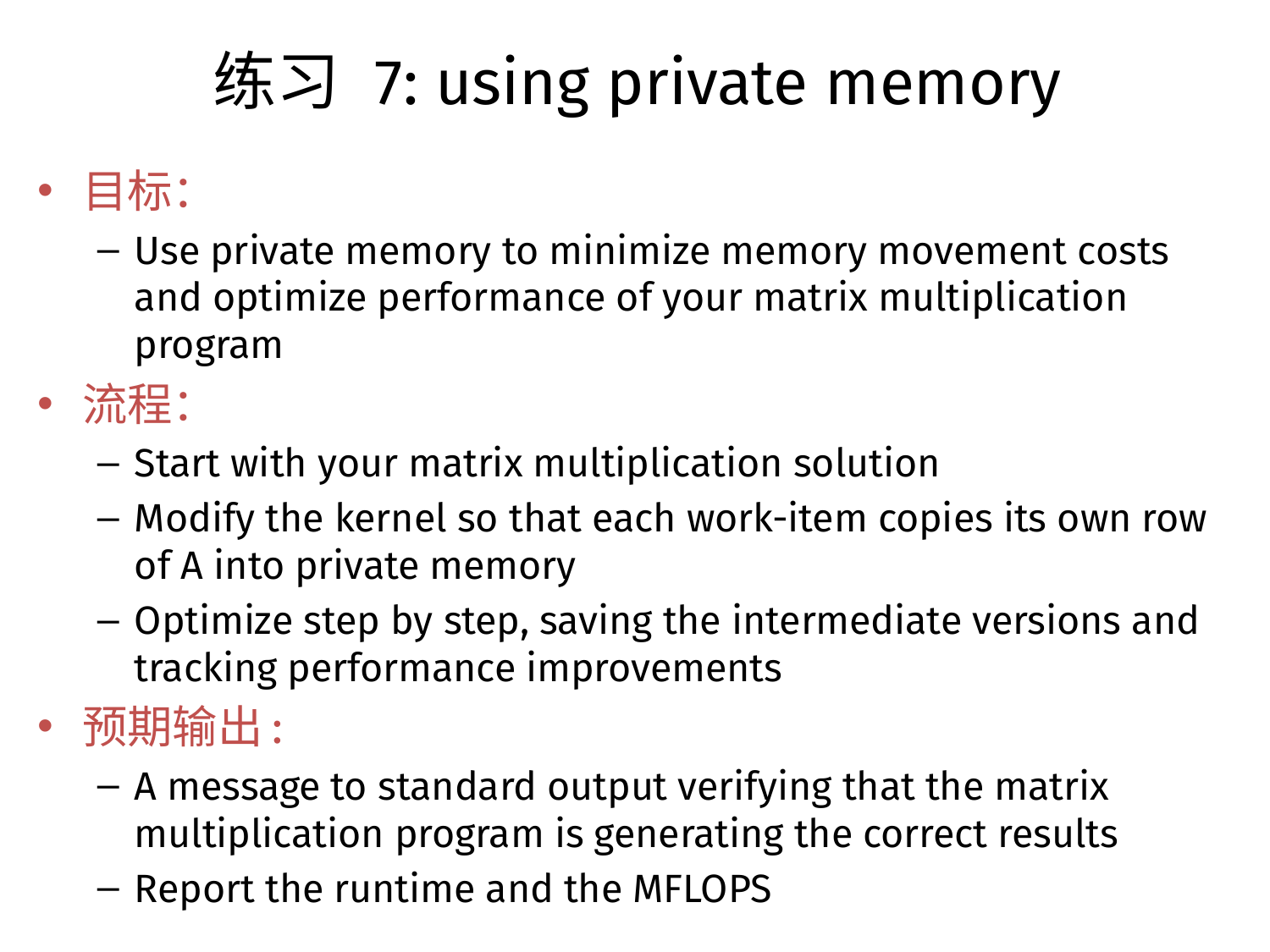

练习 7: using private memory
目标：
Use private memory to minimize memory movement costs and optimize performance of your matrix multiplication program
流程：
Start with your matrix multiplication solution
Modify the kernel so that each work-item copies its own row of A into private memory
Optimize step by step, saving the intermediate versions and tracking performance improvements
预期输出:
A message to standard output verifying that the matrix multiplication program is generating the correct results
Report the runtime and the MFLOPS